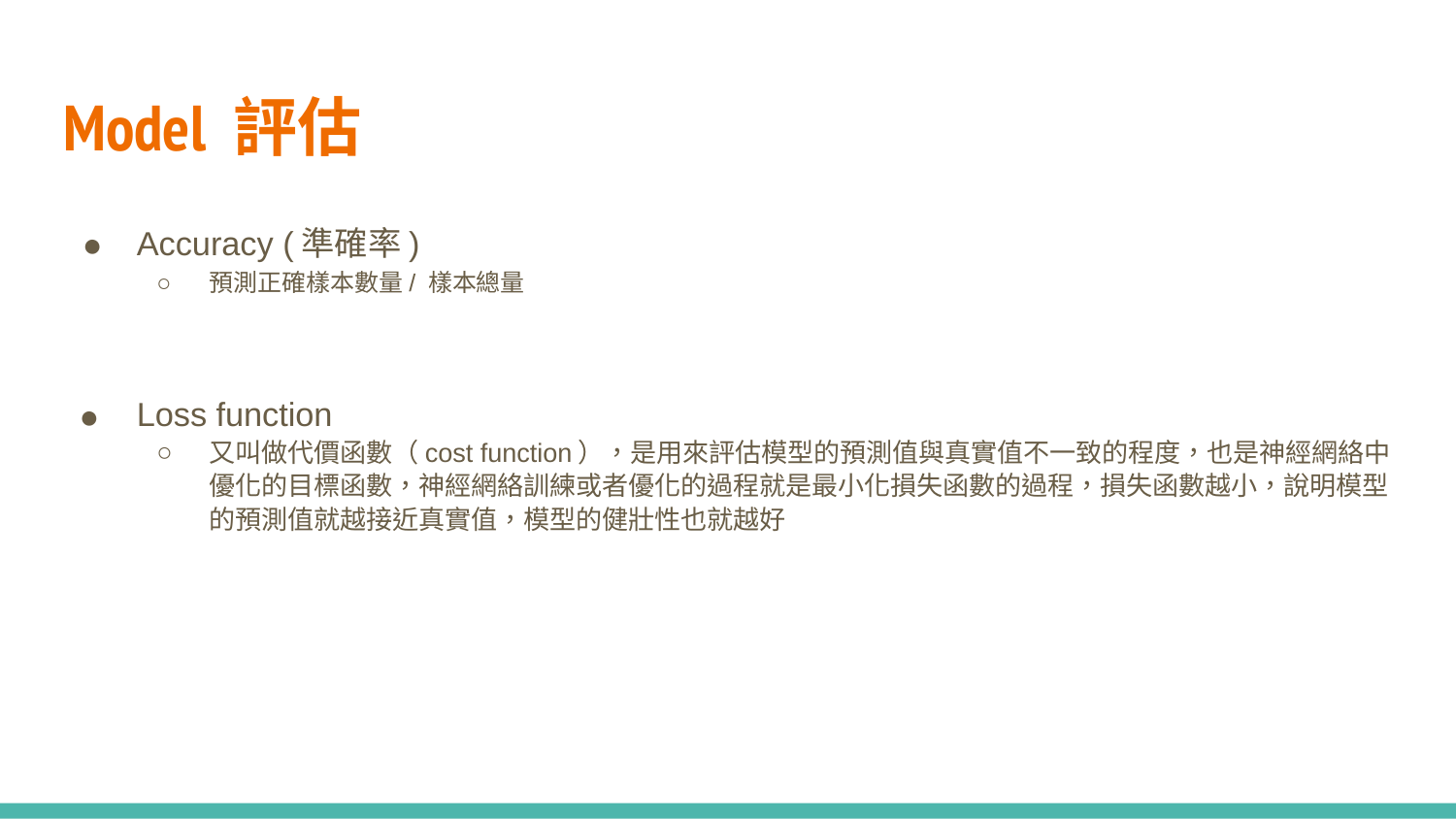

Model 評估
Accuracy (準確率)
預測正確樣本數量/ 樣本總量

Loss function
又叫做代價函數（cost function），是用來評估模型的預測值與真實值不一致的程度，也是神經網絡中優化的目標函數，神經網絡訓練或者優化的過程就是最小化損失函數的過程，損失函數越小，說明模型的預測值就越接近真實值，模型的健壯性也就越好